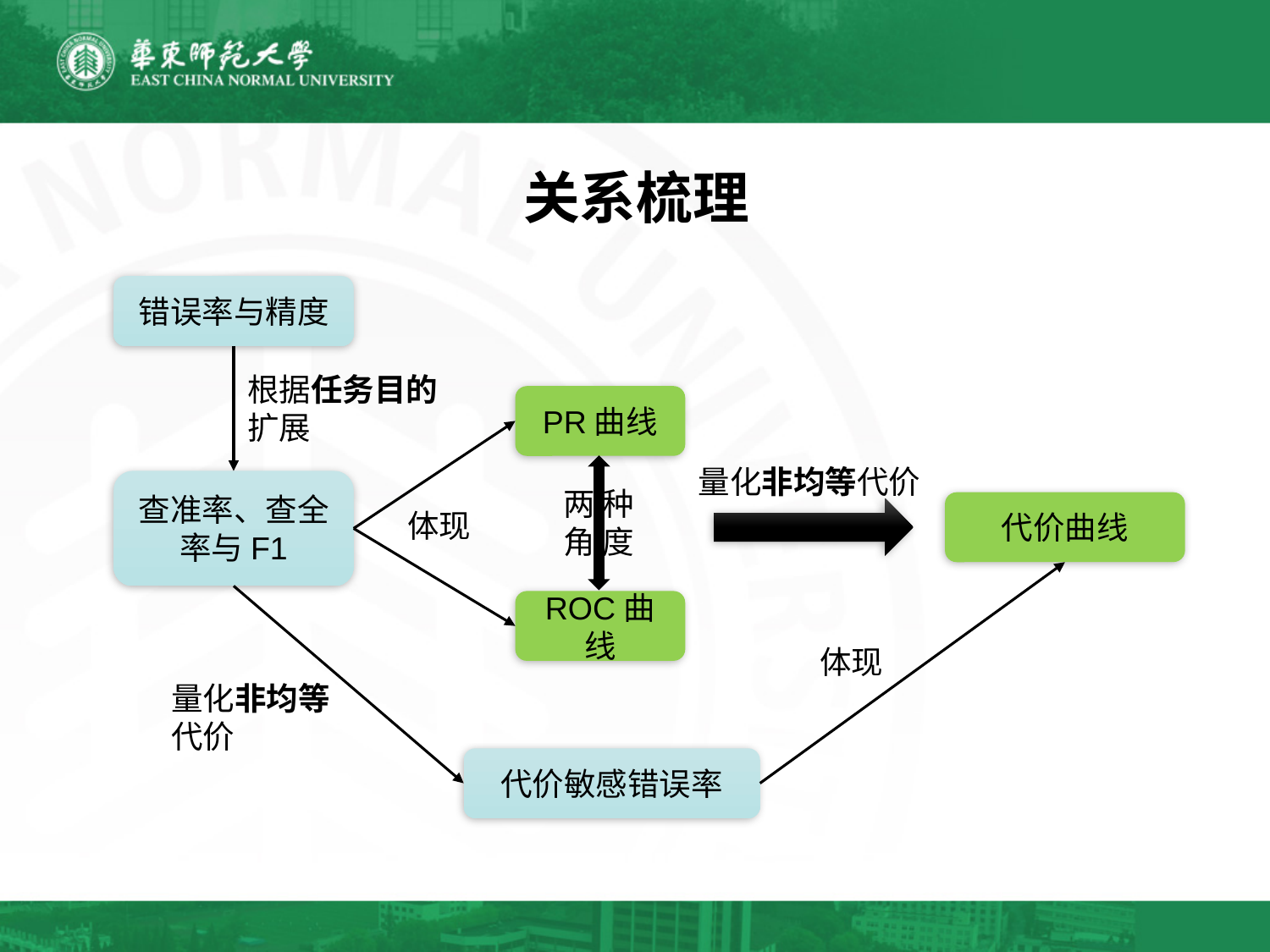

# 关系梳理
错误率与精度
根据任务目的扩展
PR曲线
量化非均等代价

查准率、查全率与F1
两 种角 度
代价曲线

体现
ROC曲线
体现
量化非均等代价
代价敏感错误率